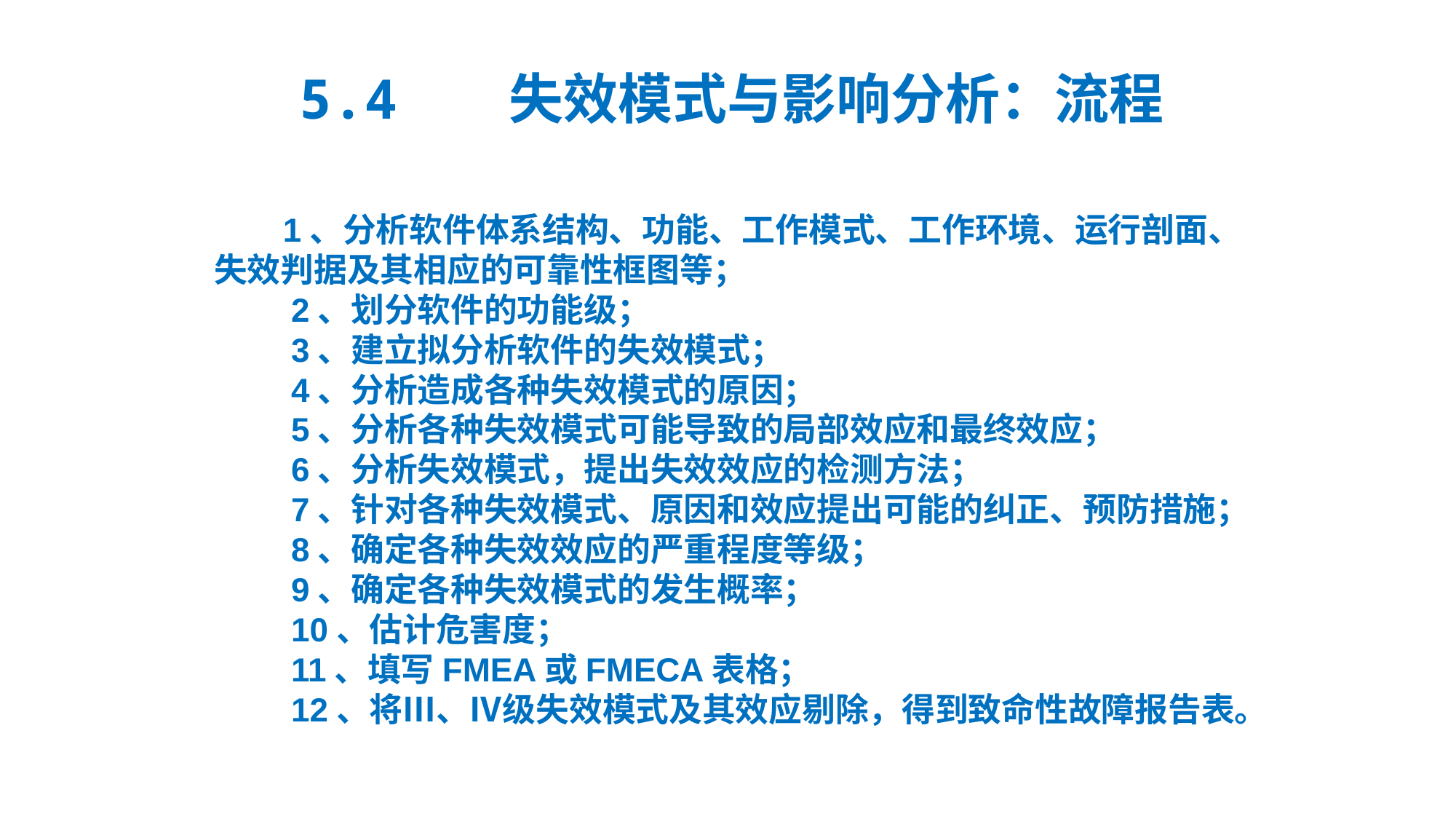

5.4   失效模式与影响分析：流程
     1、分析软件体系结构、功能、工作模式、工作环境、运行剖面、失效判据及其相应的可靠性框图等；
     2、划分软件的功能级；
     3、建立拟分析软件的失效模式；
     4、分析造成各种失效模式的原因；
     5、分析各种失效模式可能导致的局部效应和最终效应；
     6、分析失效模式，提出失效效应的检测方法；
     7、针对各种失效模式、原因和效应提出可能的纠正、预防措施；
     8、确定各种失效效应的严重程度等级；
     9、确定各种失效模式的发生概率；
     10、估计危害度；
     11、填写FMEA或FMECA表格；
     12、将Ⅲ、Ⅳ级失效模式及其效应剔除，得到致命性故障报告表。